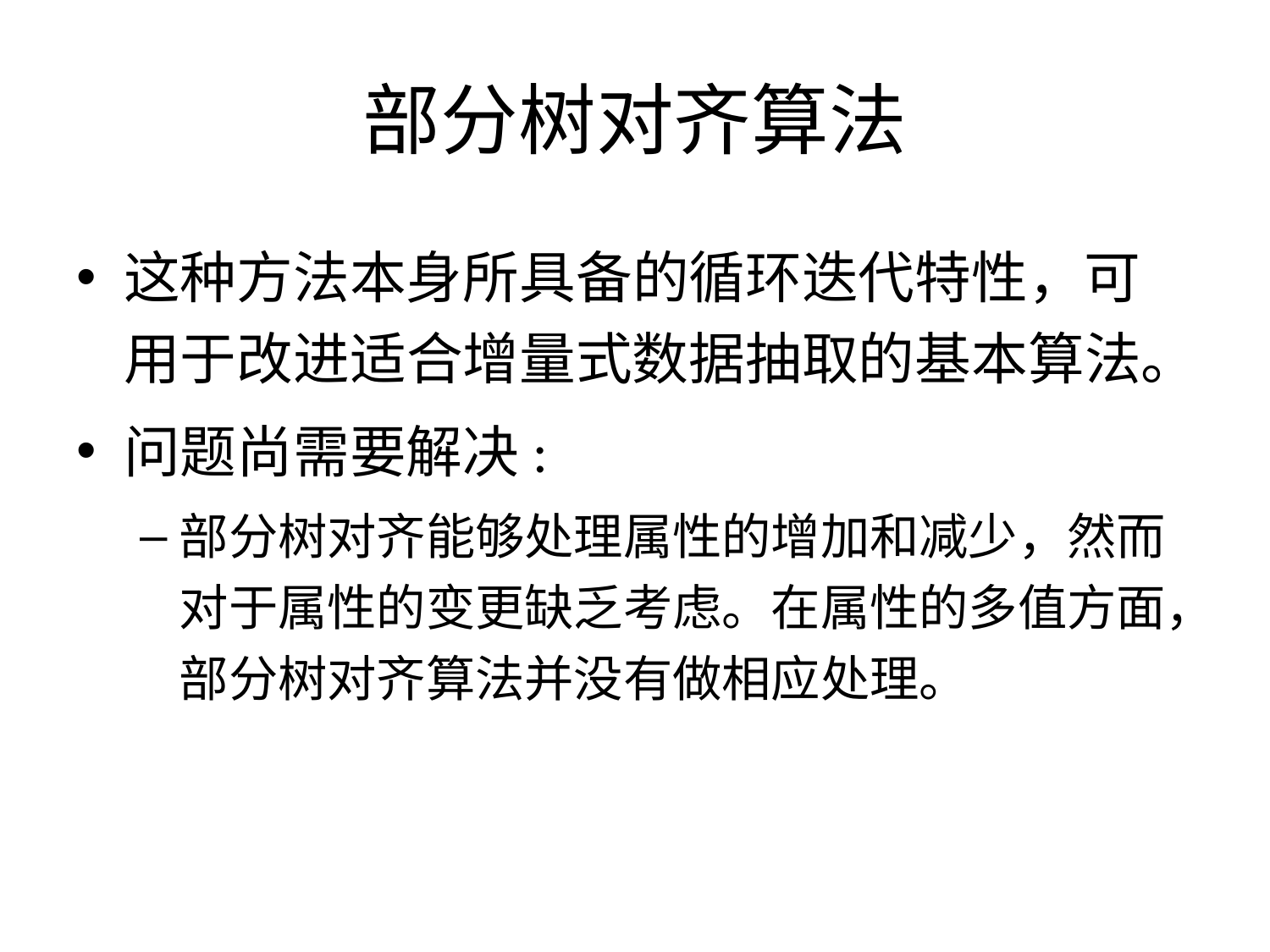

# 部分树对齐算法
这种方法本身所具备的循环迭代特性，可用于改进适合增量式数据抽取的基本算法。
问题尚需要解决:
部分树对齐能够处理属性的增加和减少，然而对于属性的变更缺乏考虑。在属性的多值方面，部分树对齐算法并没有做相应处理。